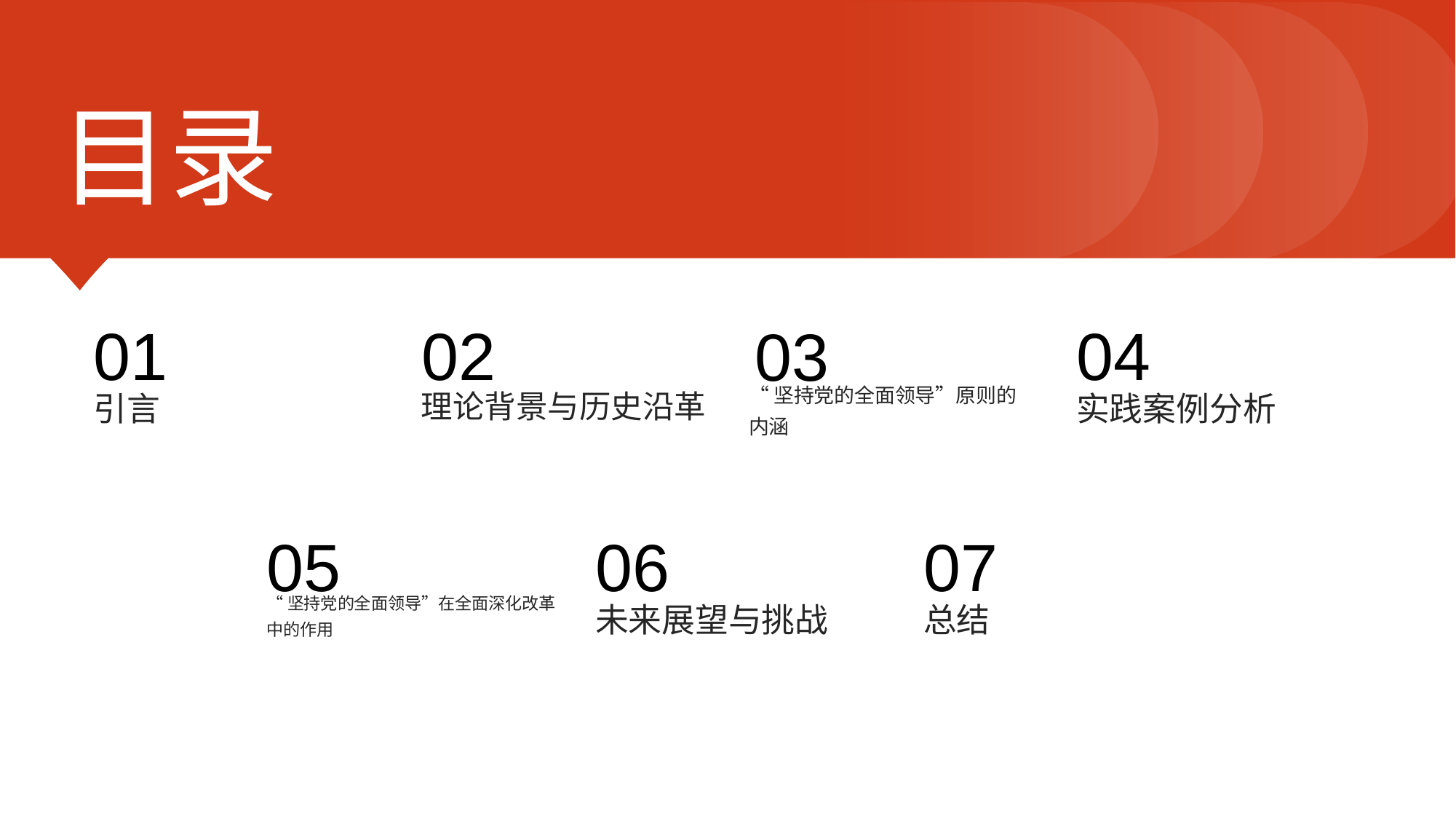

CONTENTS
目录

01
02
04
03
引言
理论背景与历史沿革
“坚持党的全面领导”原则的内涵
实践案例分析
05
06
07
“坚持党的全面领导”在全面深化改革中的作用
未来展望与挑战
总结